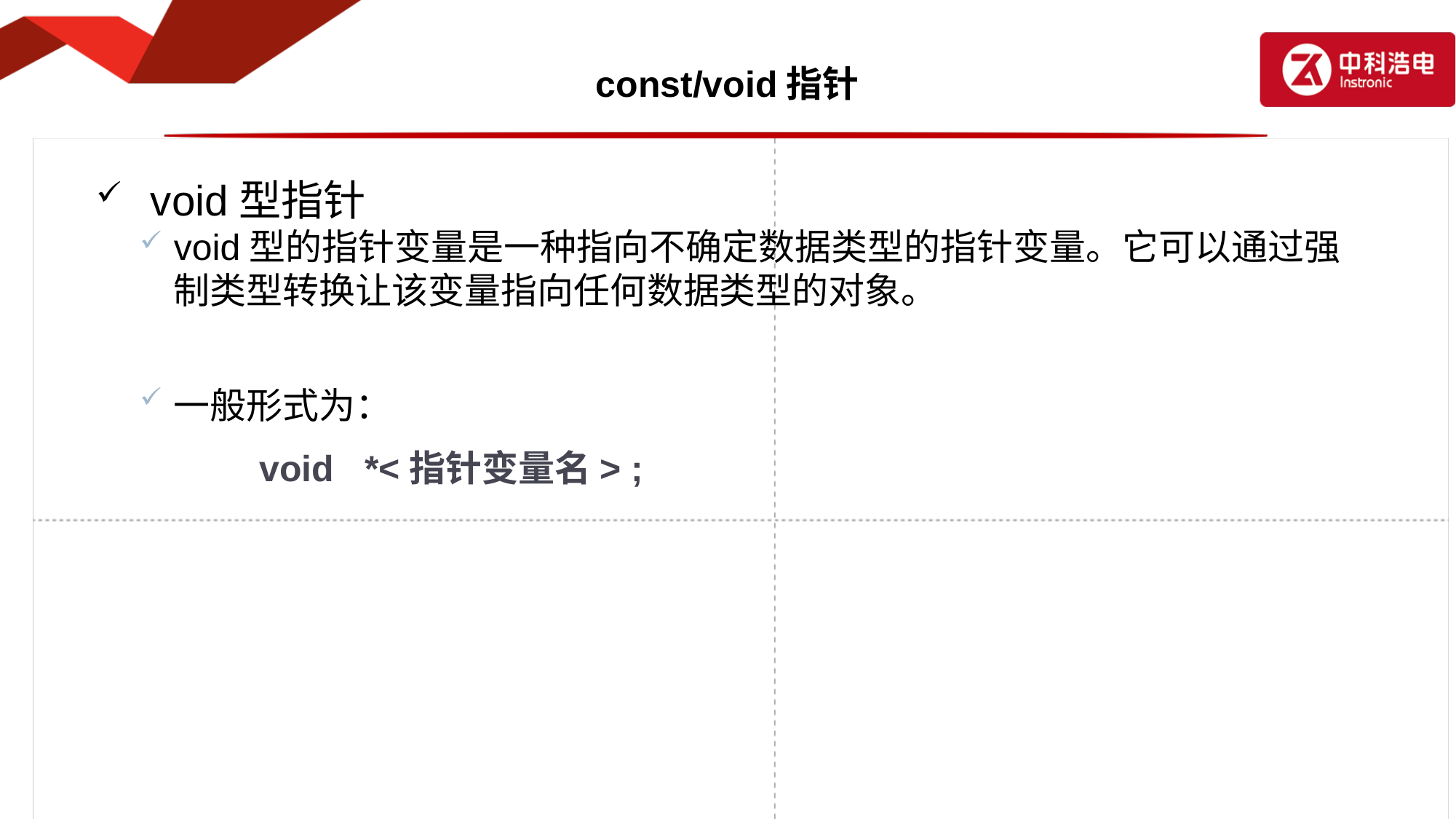

# const/void指针
void型指针
void型的指针变量是一种指向不确定数据类型的指针变量。它可以通过强制类型转换让该变量指向任何数据类型的对象。

一般形式为：
    		void   *<指针变量名> ;